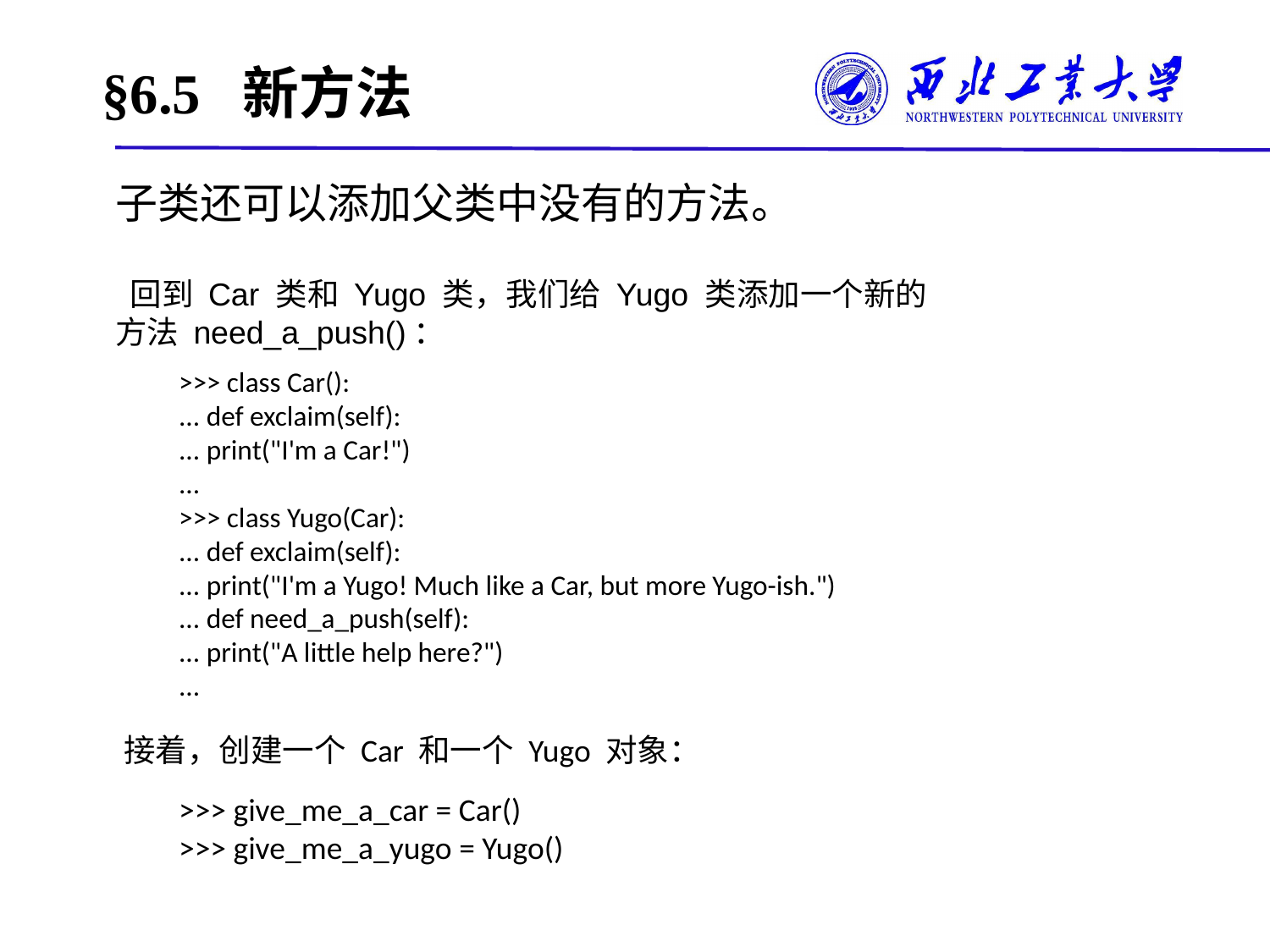

# §6.5  新方法
子类还可以添加父类中没有的方法。

 回到 Car 类和 Yugo 类，我们给 Yugo 类添加一个新的
方法 need_a_push()：
>>> class Car():
... def exclaim(self):
... print("I'm a Car!")
...
>>> class Yugo(Car):
... def exclaim(self):
... print("I'm a Yugo! Much like a Car, but more Yugo-ish.")
... def need_a_push(self):
... print("A little help here?")
...
接着，创建一个 Car 和一个 Yugo 对象：
>>> give_me_a_car = Car()
>>> give_me_a_yugo = Yugo()